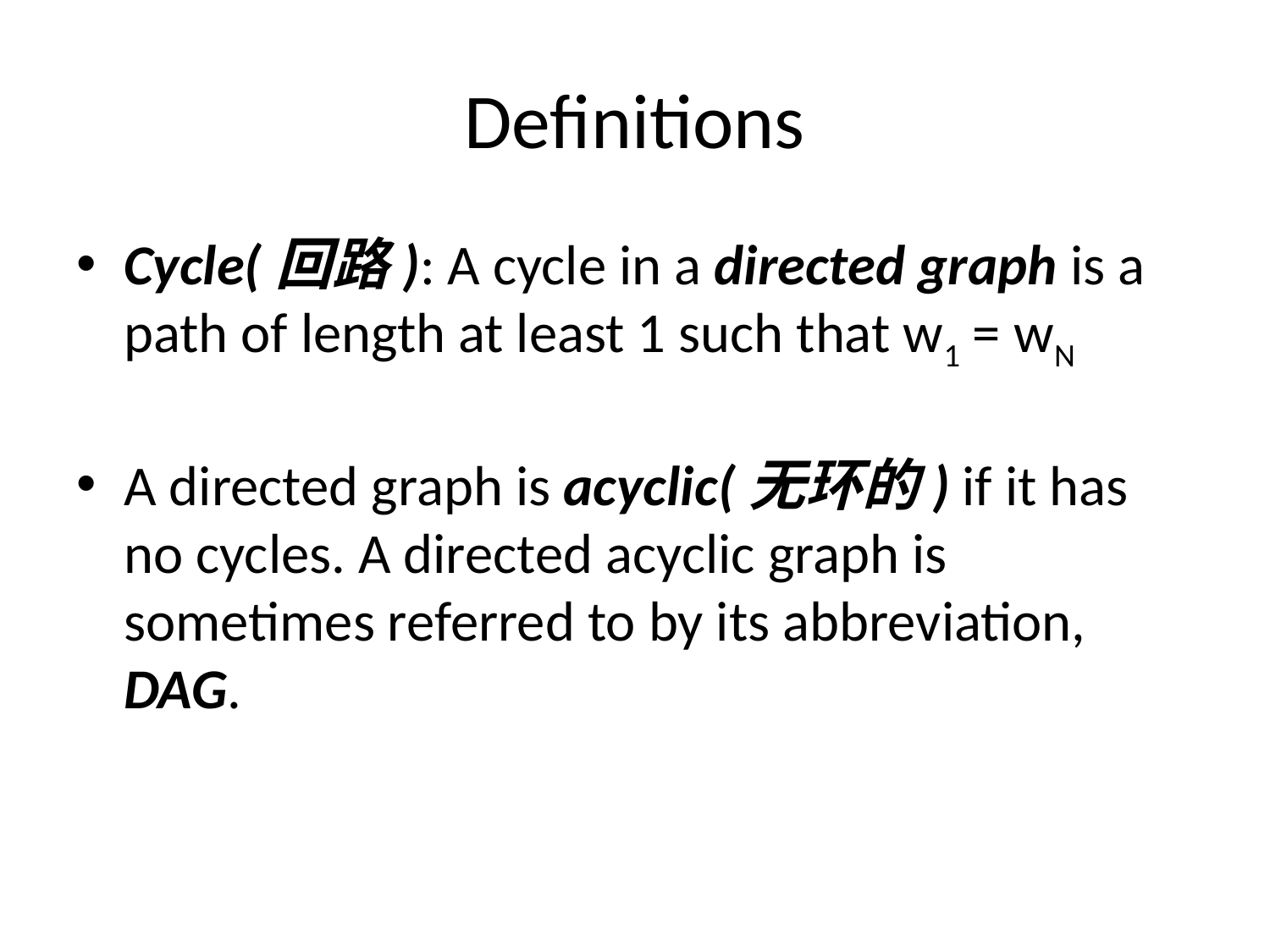

# Definitions
Cycle(回路): A cycle in a directed graph is a path of length at least 1 such that w1 = wN

A directed graph is acyclic(无环的) if it has no cycles. A directed acyclic graph is sometimes referred to by its abbreviation, DAG.